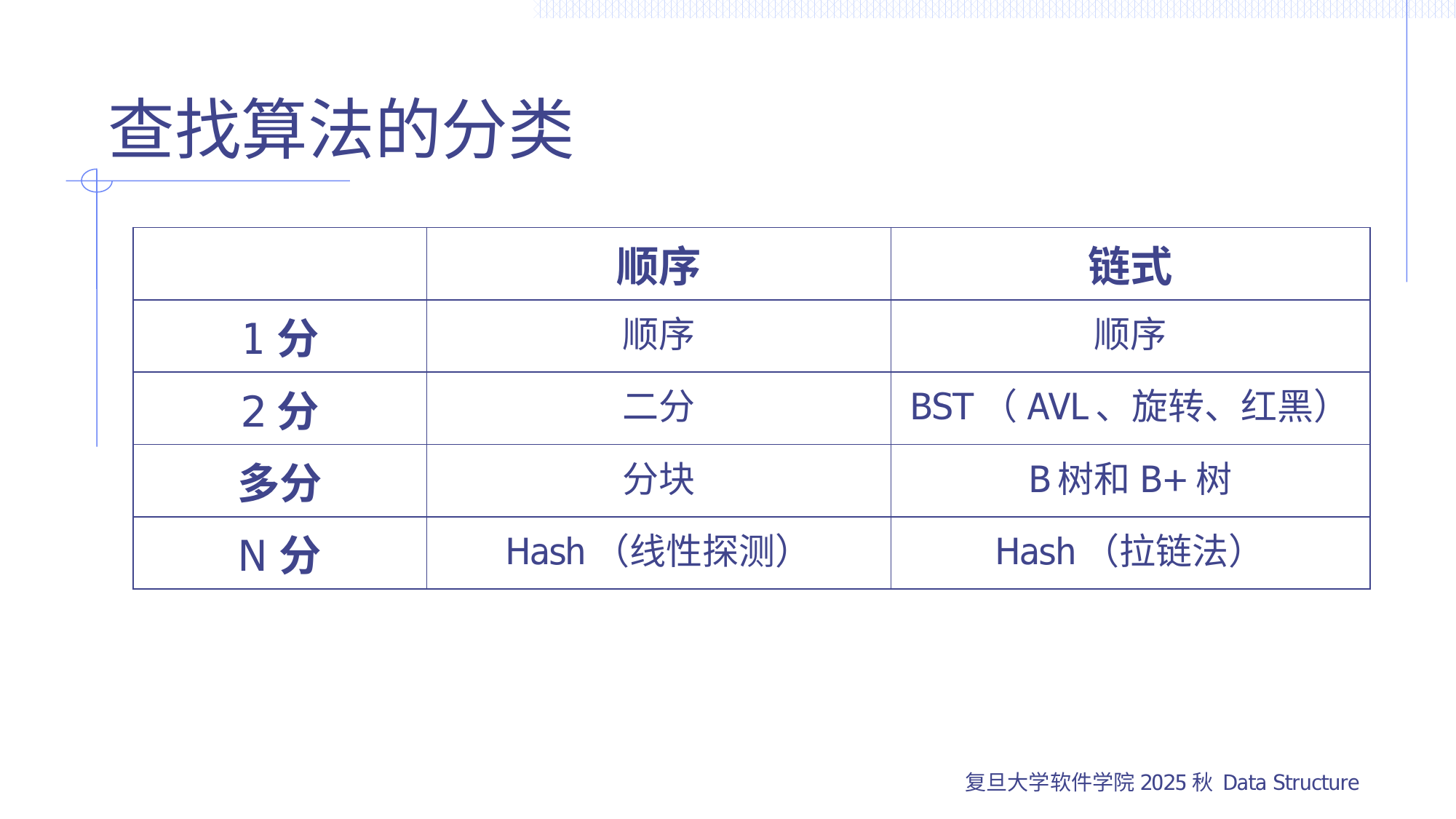

# 查找算法的分类
|  | 顺序 | 链式 |
| --- | --- | --- |
| 1分 | 顺序 | 顺序 |
| 2分 | 二分 | BST（AVL、旋转、红黑） |
| 多分 | 分块 | B树和B+树 |
| N分 | Hash（线性探测） | Hash（拉链法） |